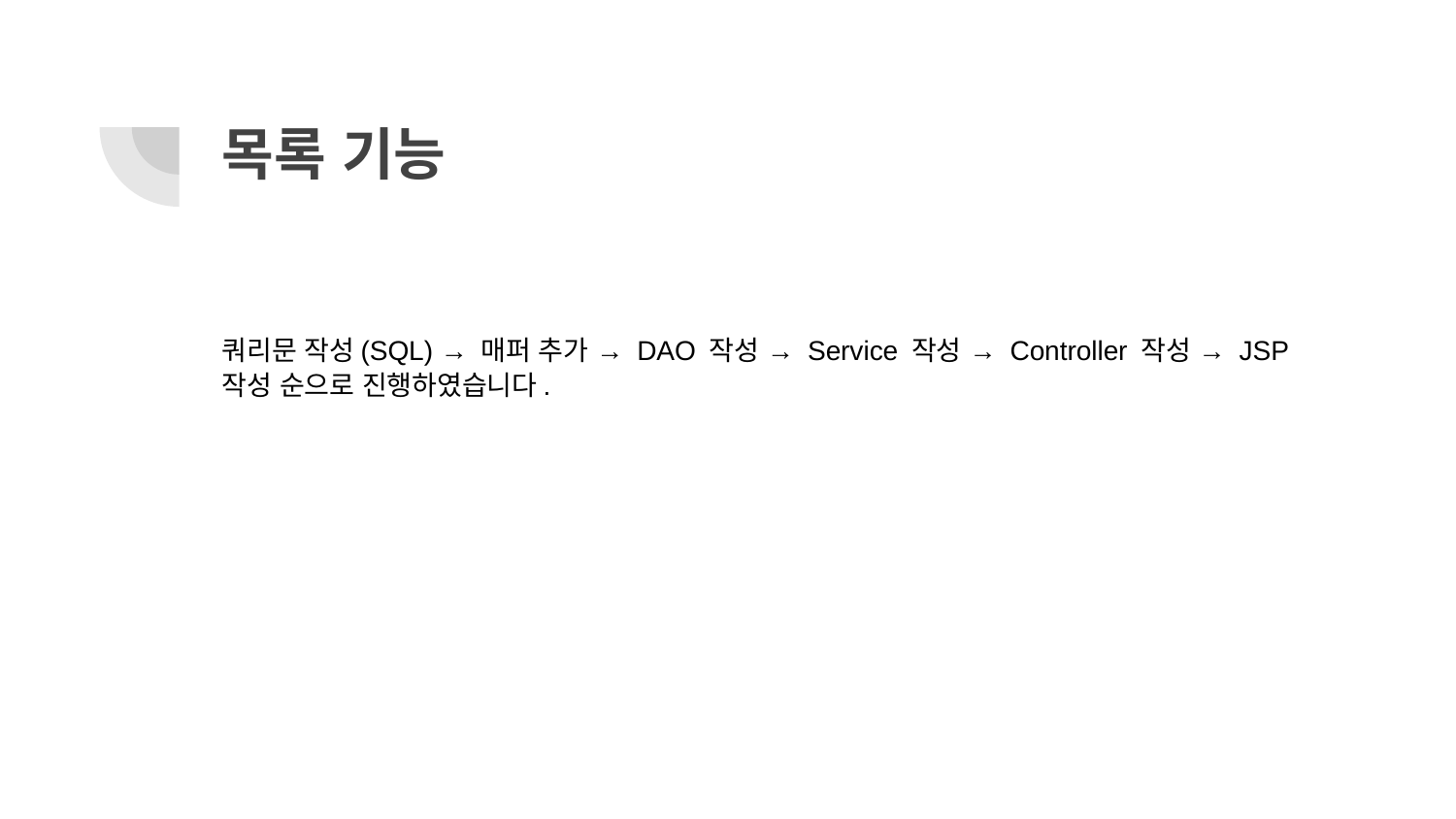

# 목록 기능
쿼리문 작성(SQL) → 매퍼 추가 → DAO 작성 → Service 작성 → Controller 작성 → JSP 작성 순으로 진행하였습니다.